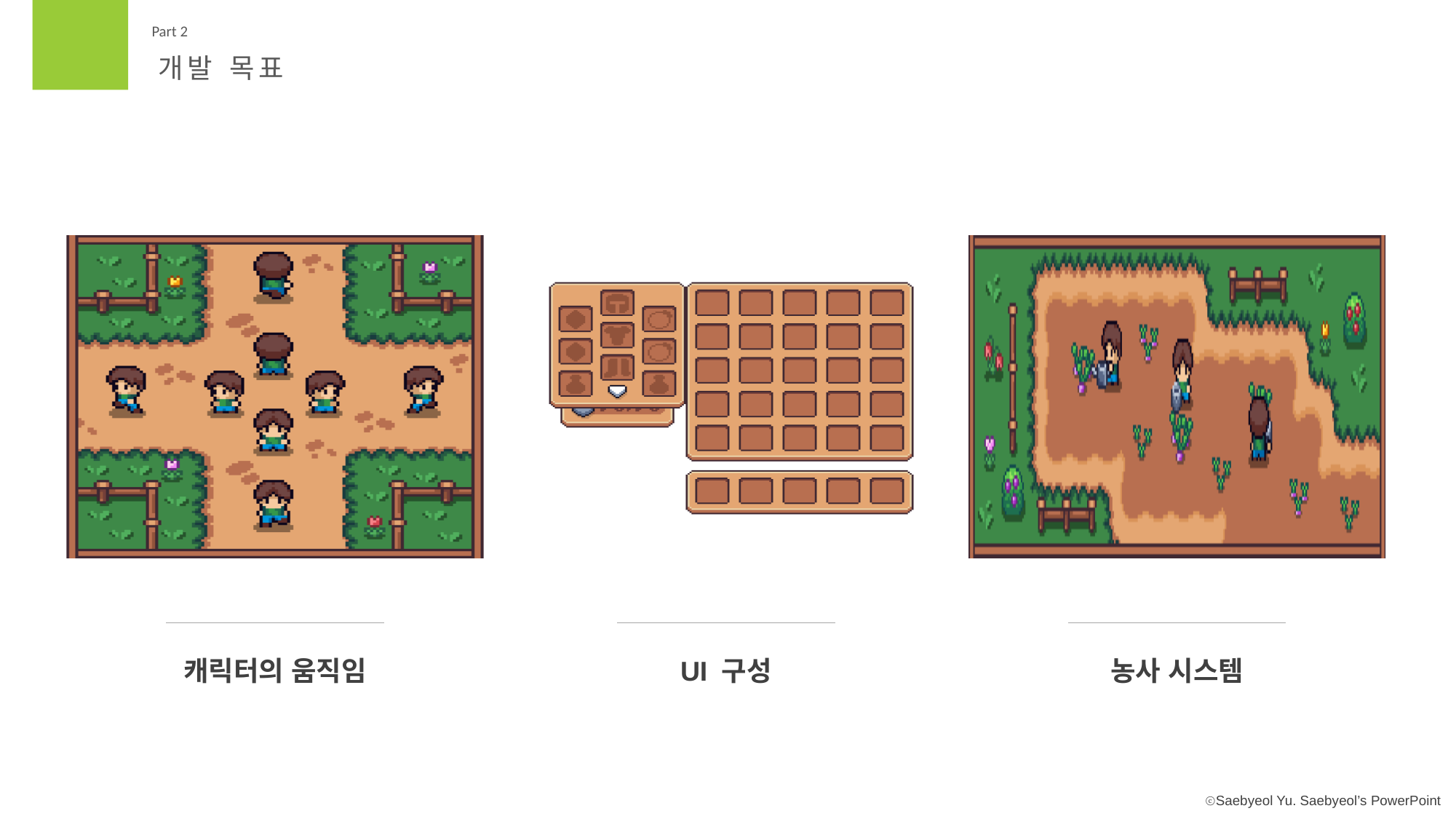

Part 2
개발 목표

캐릭터의 움직임
UI 구성
농사 시스템